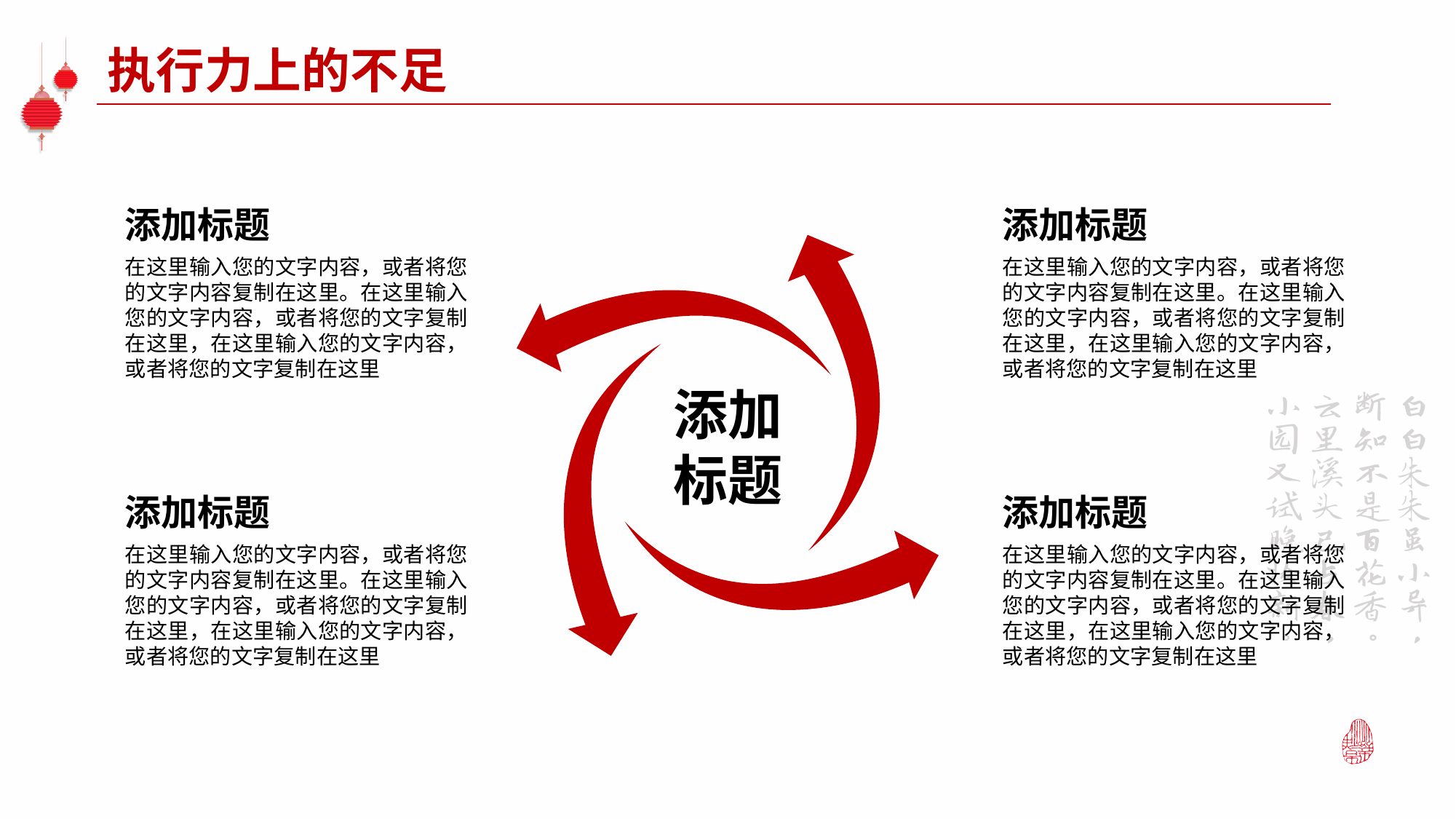

执行力上的不足
添加标题
添加标题

在这里输入您的文字内容，或者将您的文字内容复制在这里。在这里输入您的文字内容，或者将您的文字复制在这里，在这里输入您的文字内容，或者将您的文字复制在这里
在这里输入您的文字内容，或者将您的文字内容复制在这里。在这里输入您的文字内容，或者将您的文字复制在这里，在这里输入您的文字内容，或者将您的文字复制在这里

添加标题

添加标题
添加标题
在这里输入您的文字内容，或者将您的文字内容复制在这里。在这里输入您的文字内容，或者将您的文字复制在这里，在这里输入您的文字内容，或者将您的文字复制在这里
在这里输入您的文字内容，或者将您的文字内容复制在这里。在这里输入您的文字内容，或者将您的文字复制在这里，在这里输入您的文字内容，或者将您的文字复制在这里